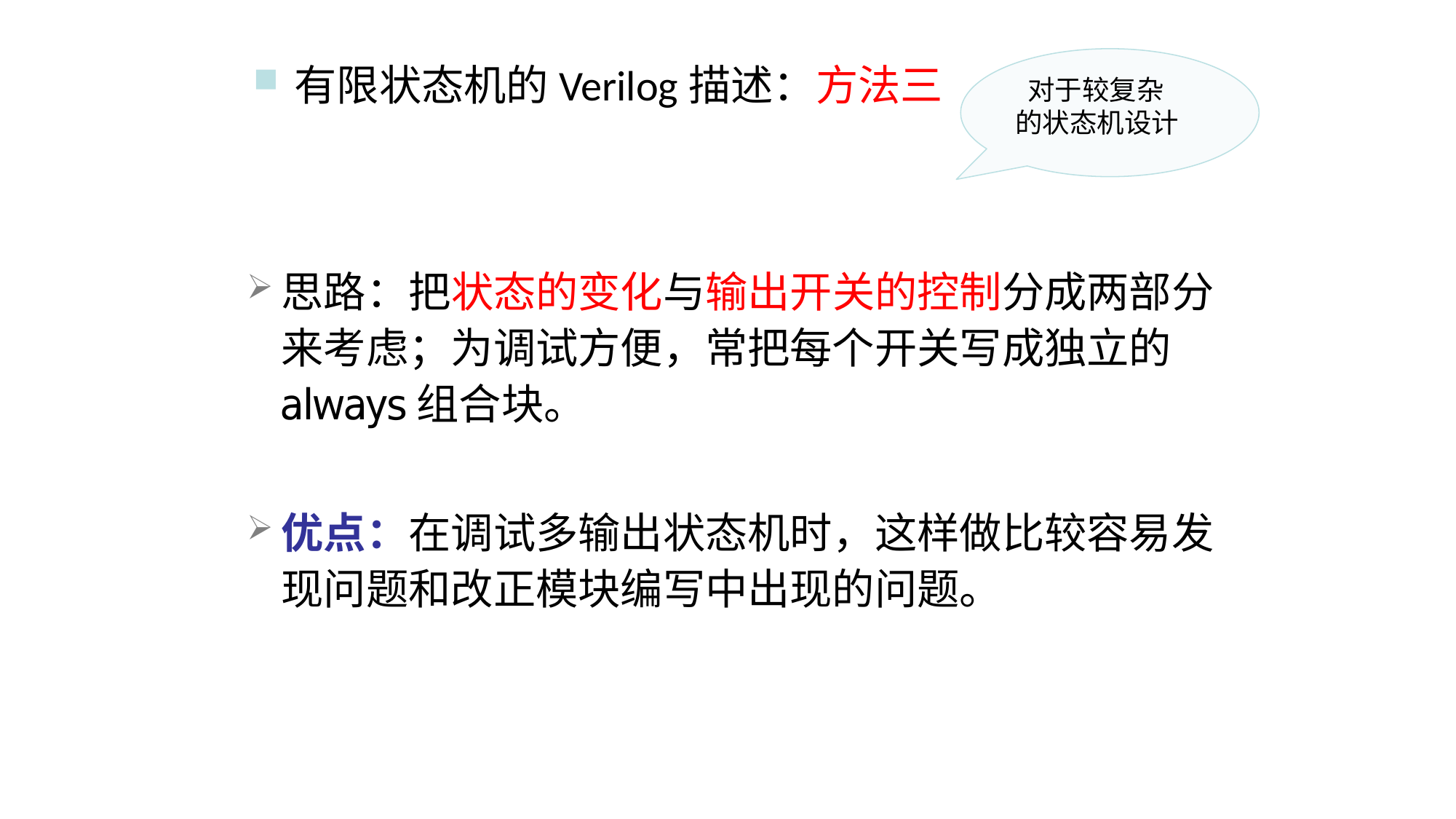

对于较复杂
的状态机设计
有限状态机的Verilog描述：方法三

思路：把状态的变化与输出开关的控制分成两部分来考虑；为调试方便，常把每个开关写成独立的always组合块。

优点：在调试多输出状态机时，这样做比较容易发现问题和改正模块编写中出现的问题。